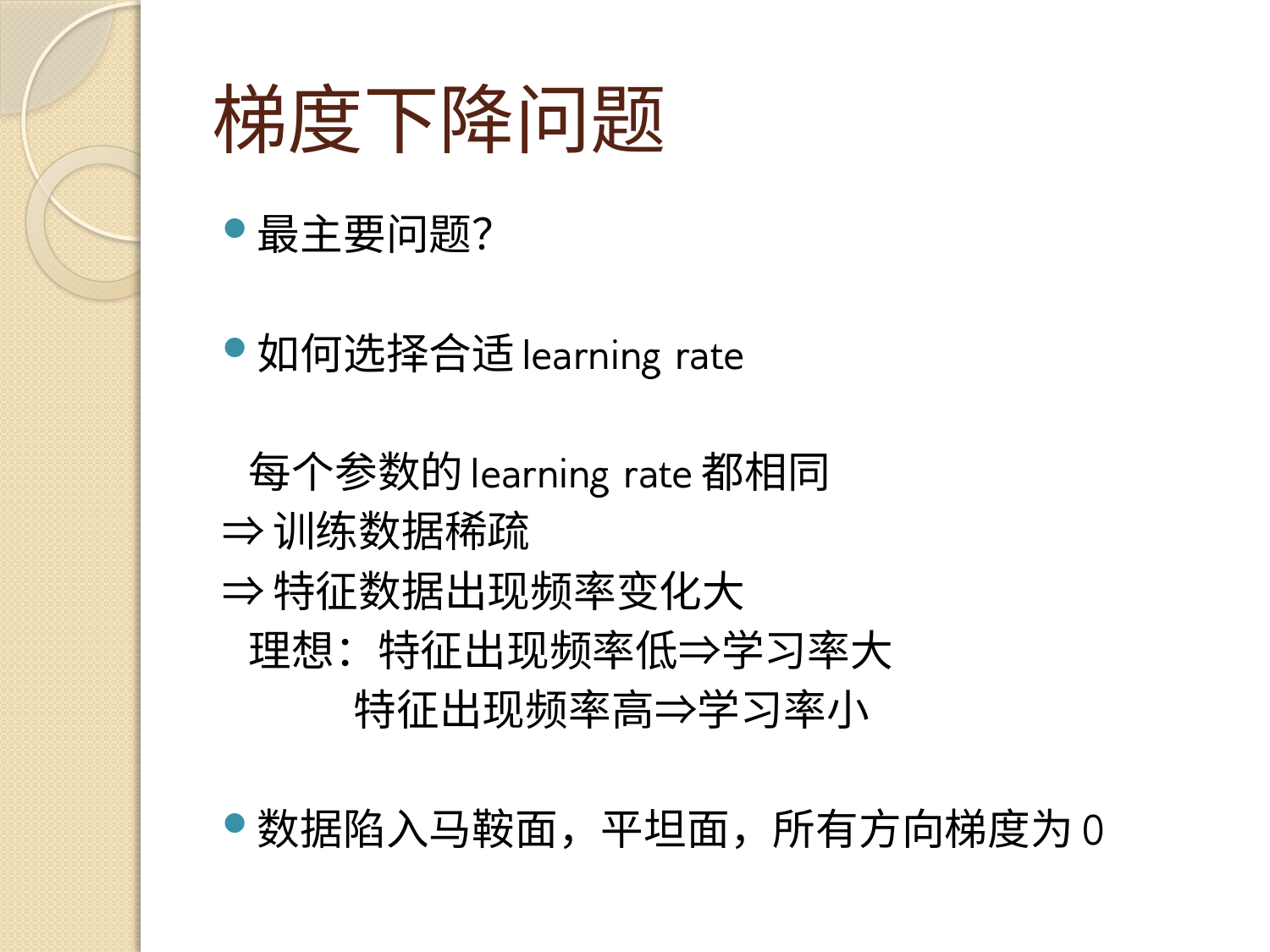

# 梯度下降问题
最主要问题？

如何选择合适learning rate

  每个参数的learning rate都相同
	⇒训练数据稀疏
	⇒特征数据出现频率变化大
  理想：特征出现频率低⇒学习率大
             特征出现频率高⇒学习率小

数据陷入马鞍面，平坦面，所有方向梯度为0